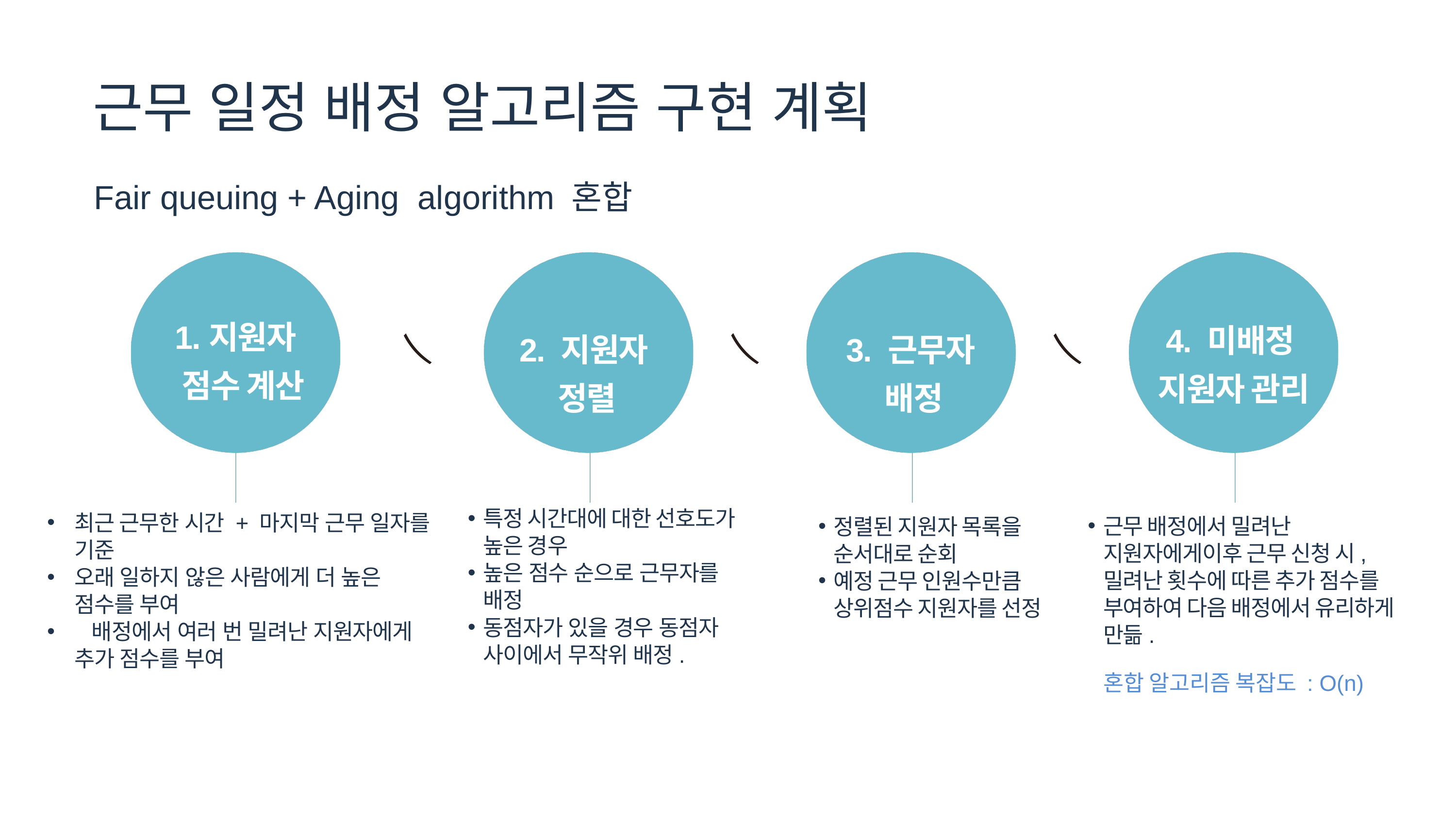

근무 일정 배정 알고리즘 구현 계획
Fair queuing + Aging  algorithm 혼합

1.지원자
 점수 계산
4. 미배정
지원자 관리
2. 지원자
정렬
3. 근무자
 배정

특정 시간대에 대한 선호도가 높은 경우
높은 점수 순으로 근무자를 배정
동점자가 있을 경우 동점자 사이에서 무작위 배정.
최근 근무한 시간 + 마지막 근무 일자를 기준
오래 일하지 않은 사람에게 더 높은 점수를 부여
  배정에서 여러 번 밀려난 지원자에게 추가 점수를 부여
근무 배정에서 밀려난 지원자에게이후 근무 신청 시, 밀려난 횟수에 따른 추가 점수를 부여하여 다음 배정에서 유리하게 만듦.
정렬된 지원자 목록을 순서대로 순회
예정 근무 인원수만큼 상위점수 지원자를 선정
혼합 알고리즘 복잡도 : O(n)